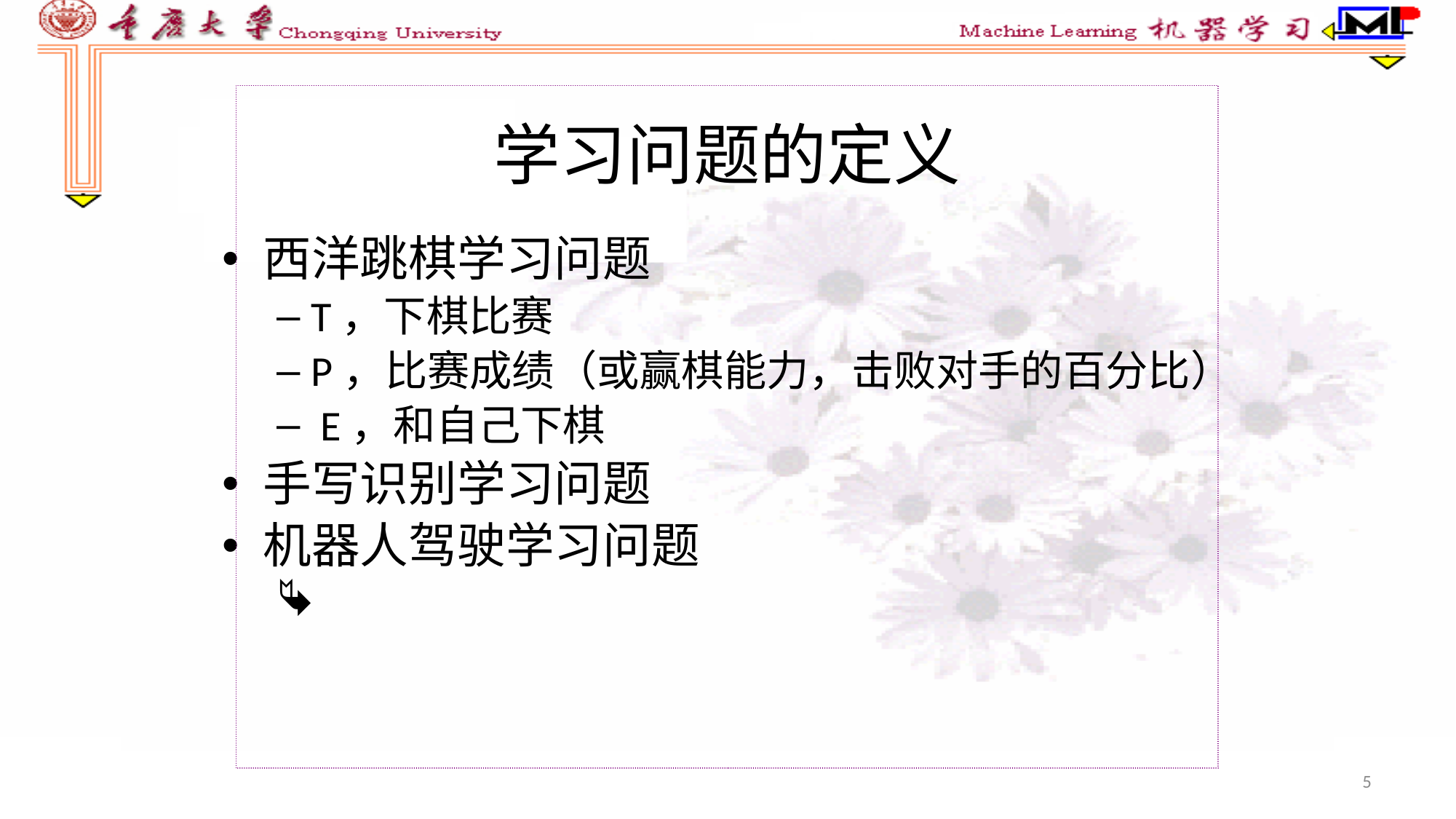

# 学习问题的定义

西洋跳棋学习问题
T，下棋比赛
P，比赛成绩（或赢棋能力，击败对手的百分比）
 E，和自己下棋
手写识别学习问题
机器人驾驶学习问题

5